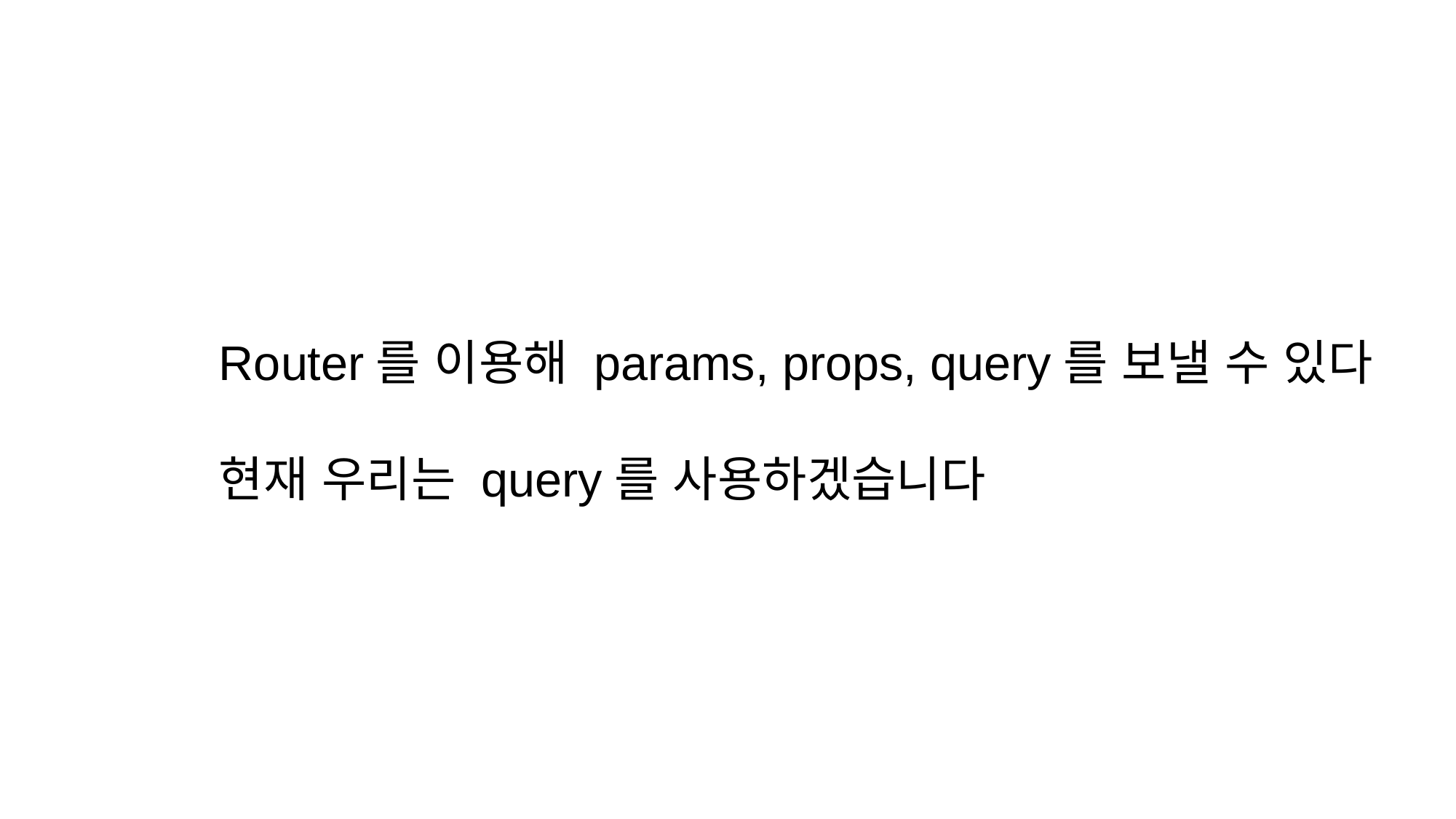

Router를 이용해 params, props, query를 보낼 수 있다

현재 우리는 query를 사용하겠습니다